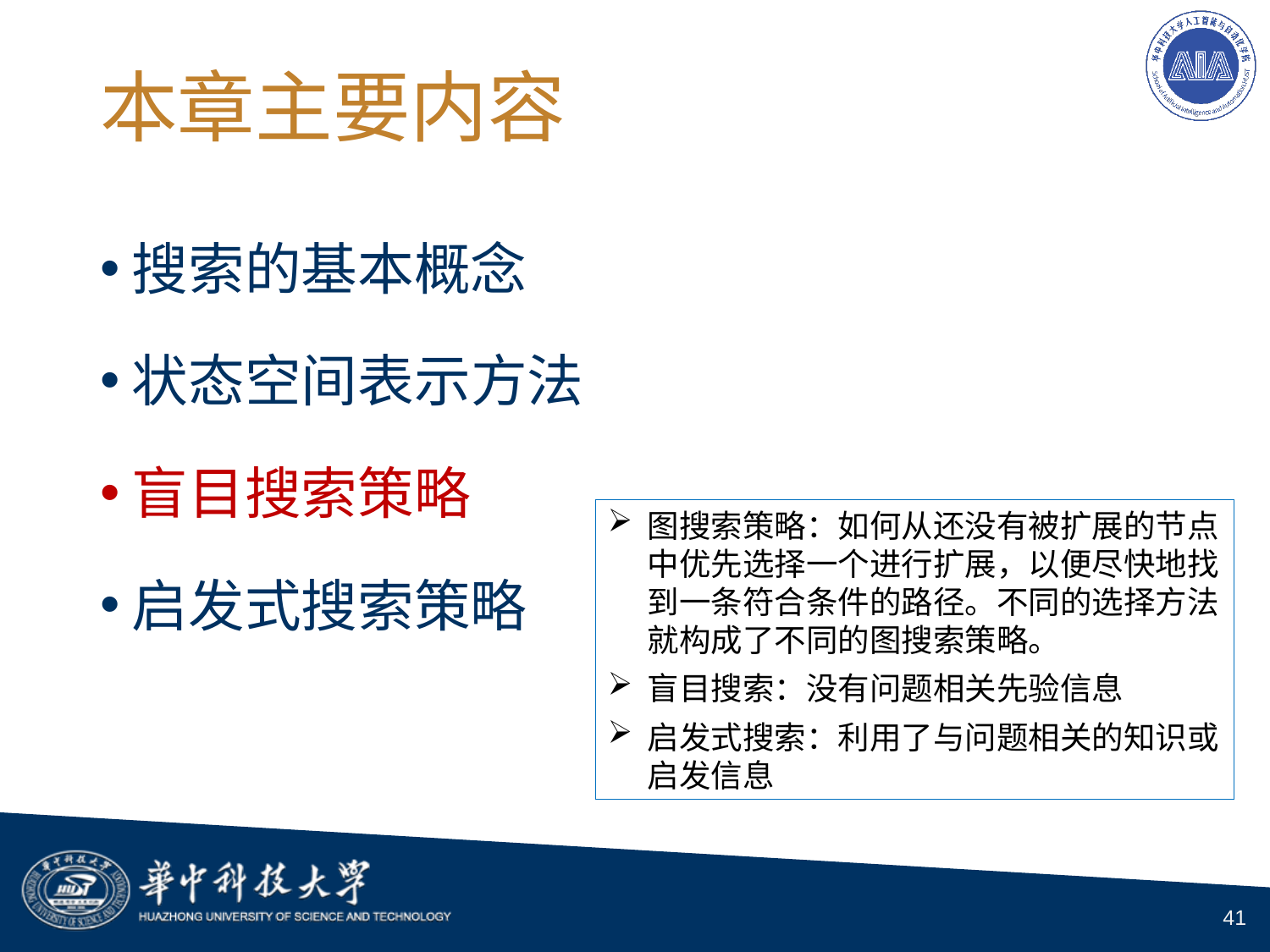

# 本章主要内容
搜索的基本概念
状态空间表示方法
盲目搜索策略
启发式搜索策略

图搜索策略：如何从还没有被扩展的节点中优先选择一个进行扩展，以便尽快地找到一条符合条件的路径。不同的选择方法就构成了不同的图搜索策略。
盲目搜索：没有问题相关先验信息
启发式搜索：利用了与问题相关的知识或启发信息
41